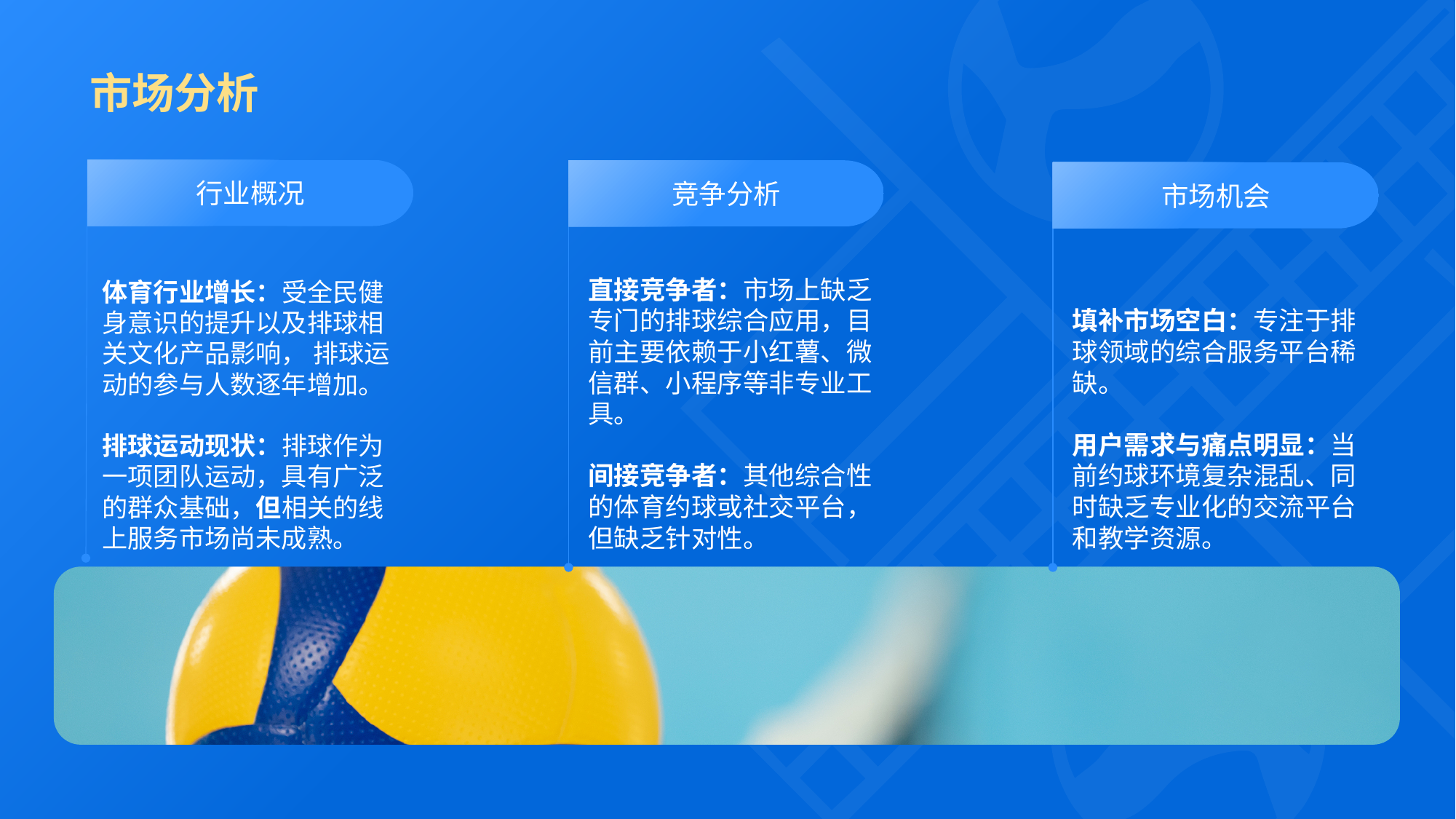

# 市场分析
行业概况
体育行业增长：受全民健身意识的提升以及排球相关文化产品影响， 排球运动的参与人数逐年增加。

排球运动现状：排球作为一项团队运动，具有广泛的群众基础，但相关的线上服务市场尚未成熟。

竞争分析
直接竞争者：市场上缺乏专门的排球综合应用，目前主要依赖于小红薯、微信群、小程序等非专业工具。

间接竞争者：其他综合性的体育约球或社交平台，但缺乏针对性。

市场机会
填补市场空白：专注于排球领域的综合服务平台稀缺。

用户需求与痛点明显：当前约球环境复杂混乱、同时缺乏专业化的交流平台和教学资源。